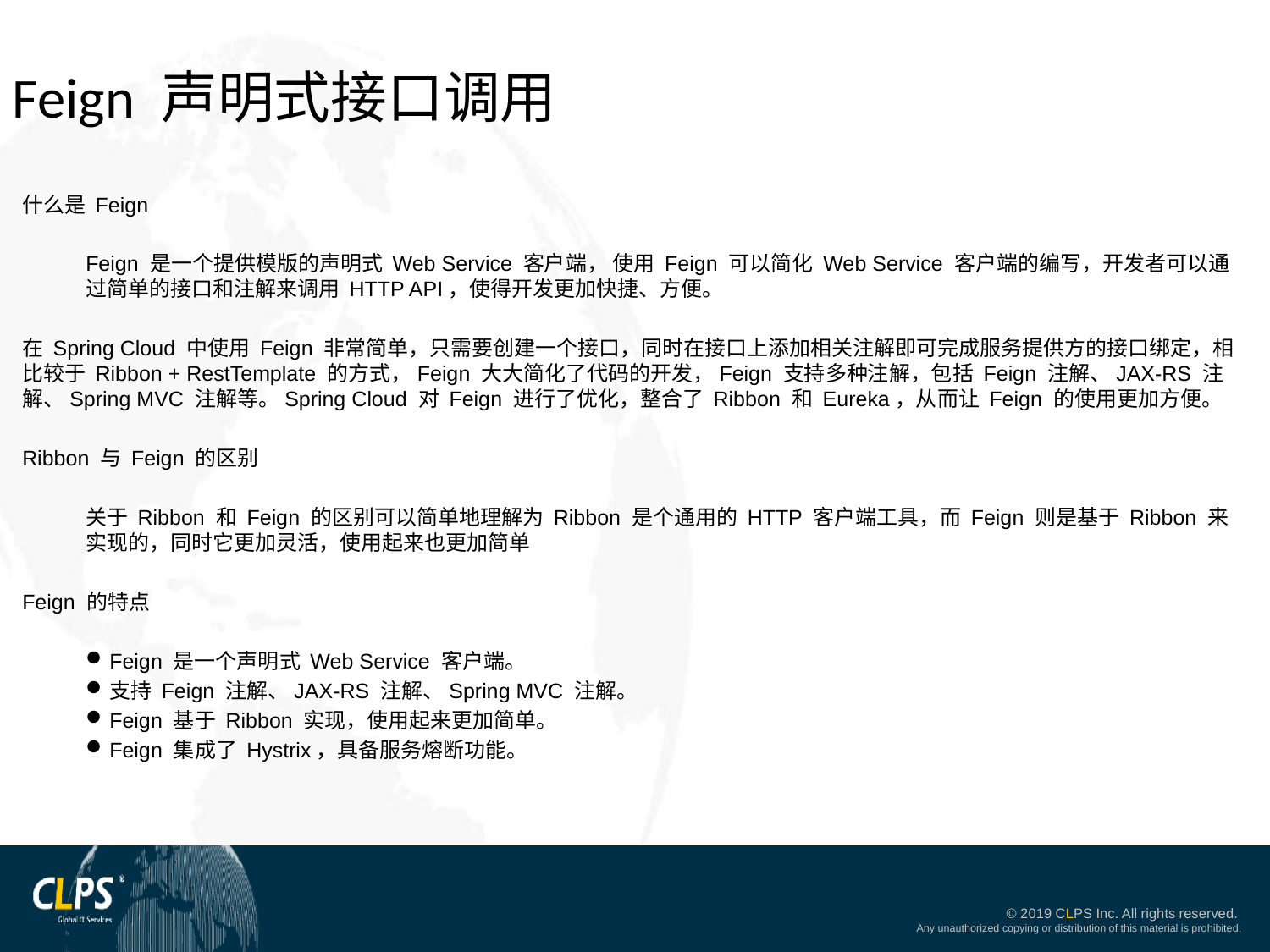

Feign 声明式接口调用

什么是 Feign

Feign 是一个提供模版的声明式 Web Service 客户端， 使用 Feign 可以简化 Web Service 客户端的编写，开发者可以通过简单的接口和注解来调用 HTTP API，使得开发更加快捷、方便。

在 Spring Cloud 中使用 Feign 非常简单，只需要创建一个接口，同时在接口上添加相关注解即可完成服务提供方的接口绑定，相比较于 Ribbon + RestTemplate 的方式，Feign 大大简化了代码的开发，Feign 支持多种注解，包括 Feign 注解、JAX-RS 注解、Spring MVC 注解等。Spring Cloud 对 Feign 进行了优化，整合了 Ribbon 和 Eureka，从而让 Feign 的使用更加方便。

Ribbon 与 Feign 的区别

关于 Ribbon 和 Feign 的区别可以简单地理解为 Ribbon 是个通用的 HTTP 客户端工具，而 Feign 则是基于 Ribbon 来实现的，同时它更加灵活，使用起来也更加简单

Feign 的特点

Feign 是一个声明式 Web Service 客户端。
支持 Feign 注解、JAX-RS 注解、Spring MVC 注解。
Feign 基于 Ribbon 实现，使用起来更加简单。
Feign 集成了 Hystrix，具备服务熔断功能。
30